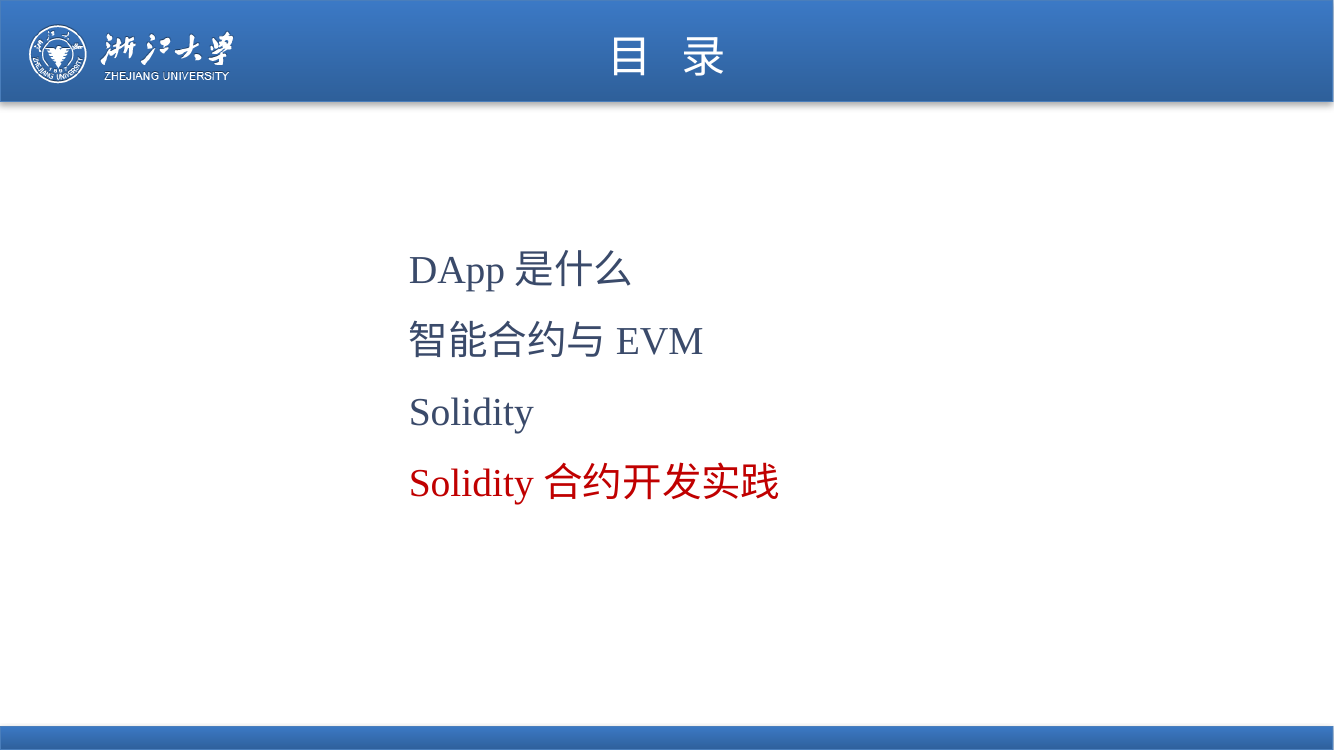

# 目   录
DApp是什么
智能合约与EVM
Solidity
Solidity合约开发实践